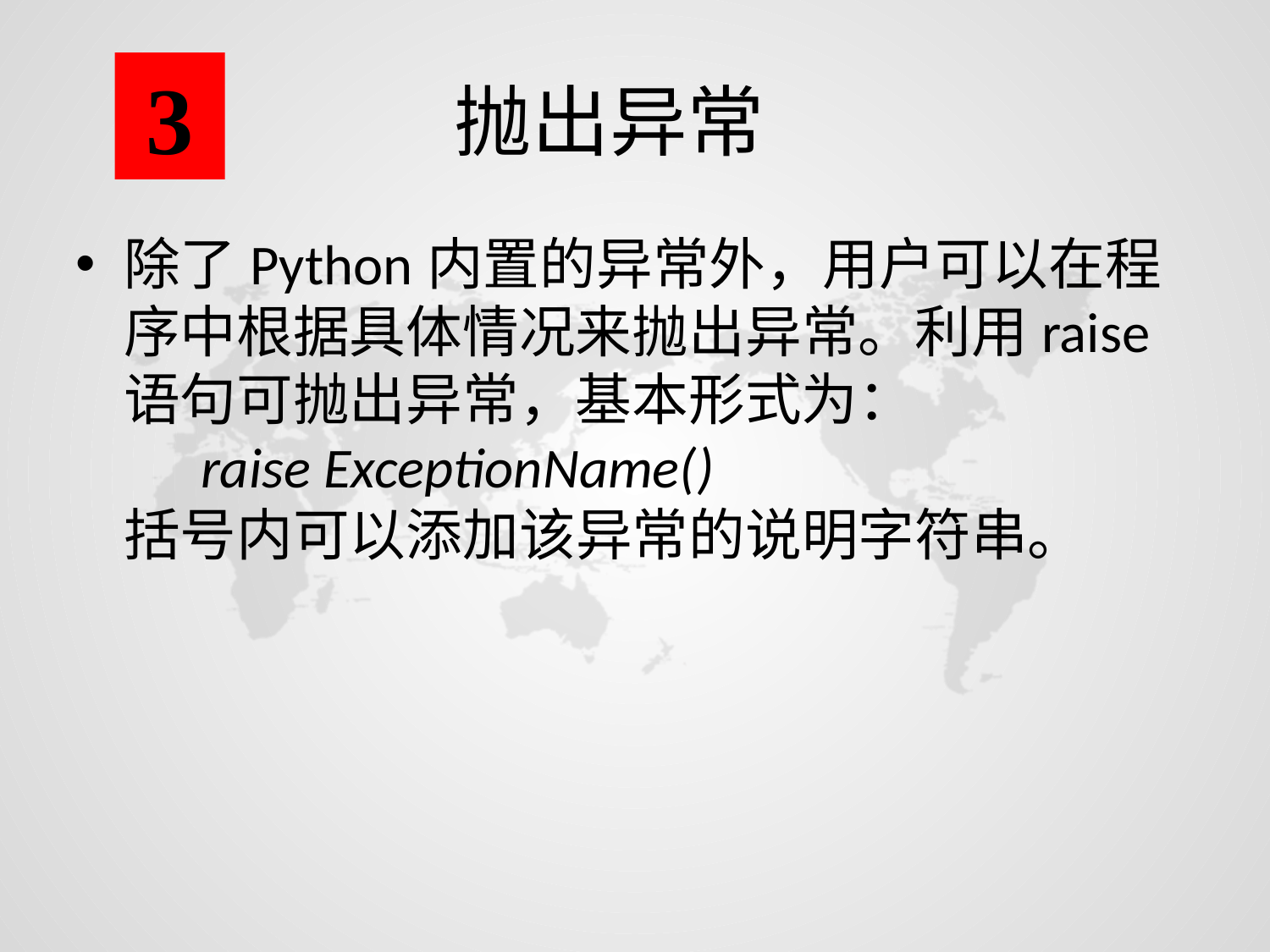

3
# 抛出异常
除了Python内置的异常外，用户可以在程序中根据具体情况来抛出异常。利用raise语句可抛出异常，基本形式为：
     raise ExceptionName()
括号内可以添加该异常的说明字符串。